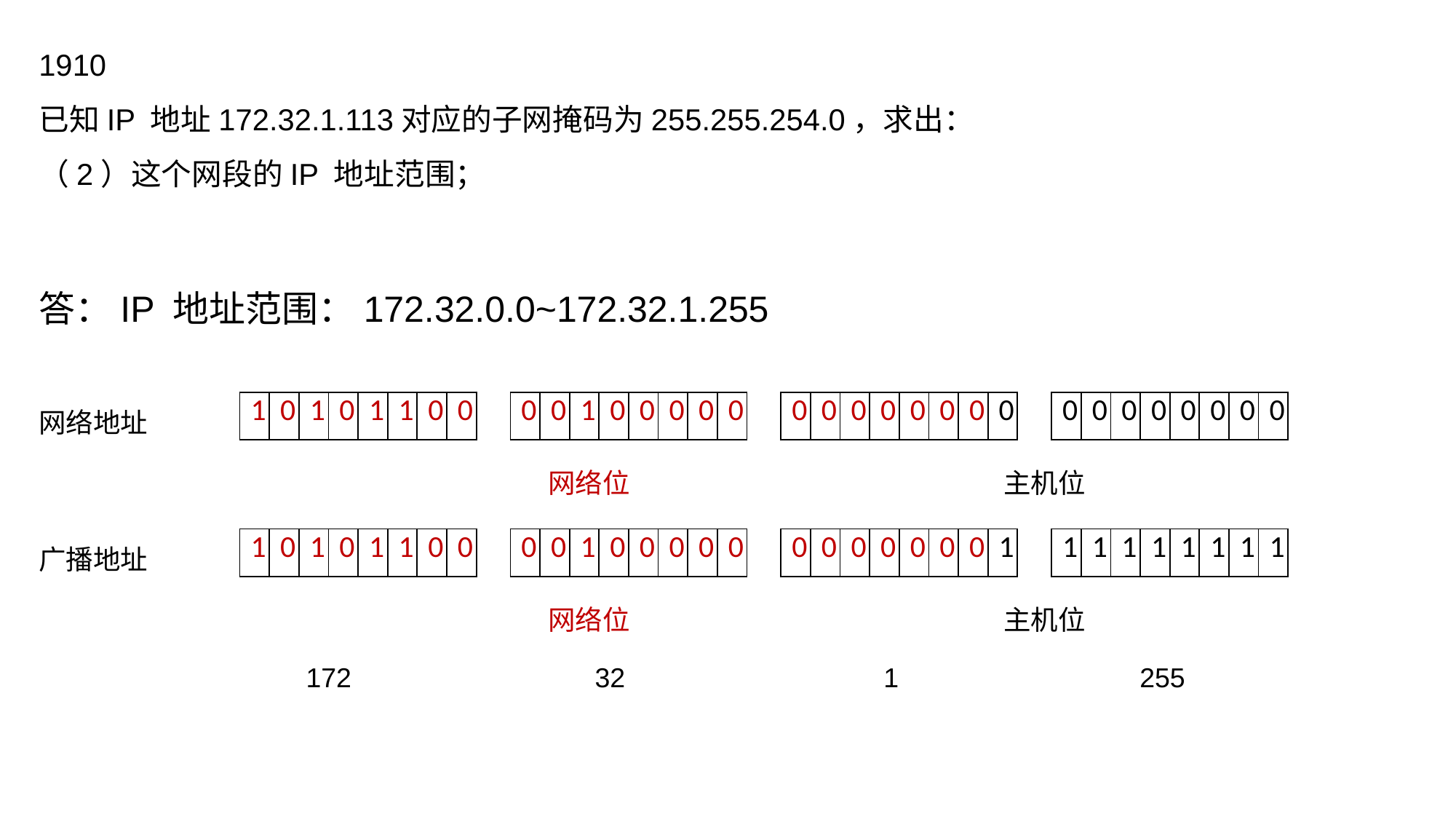

1910
已知IP 地址172.32.1.113对应的子网掩码为255.255.254.0，求出：
（2）这个网段的IP 地址范围；
答：IP 地址范围：172.32.0.0~172.32.1.255
网络地址
| 1 | 0 | 1 | 0 | 1 | 1 | 0 | 0 |
| --- | --- | --- | --- | --- | --- | --- | --- |
| 0 | 0 | 1 | 0 | 0 | 0 | 0 | 0 |
| --- | --- | --- | --- | --- | --- | --- | --- |
| 0 | 0 | 0 | 0 | 0 | 0 | 0 | 0 |
| --- | --- | --- | --- | --- | --- | --- | --- |
| 0 | 0 | 0 | 0 | 0 | 0 | 0 | 0 |
| --- | --- | --- | --- | --- | --- | --- | --- |
网络位
主机位
广播地址
| 1 | 0 | 1 | 0 | 1 | 1 | 0 | 0 |
| --- | --- | --- | --- | --- | --- | --- | --- |
| 0 | 0 | 1 | 0 | 0 | 0 | 0 | 0 |
| --- | --- | --- | --- | --- | --- | --- | --- |
| 0 | 0 | 0 | 0 | 0 | 0 | 0 | 1 |
| --- | --- | --- | --- | --- | --- | --- | --- |
| 1 | 1 | 1 | 1 | 1 | 1 | 1 | 1 |
| --- | --- | --- | --- | --- | --- | --- | --- |
网络位
主机位
172
32
1
255